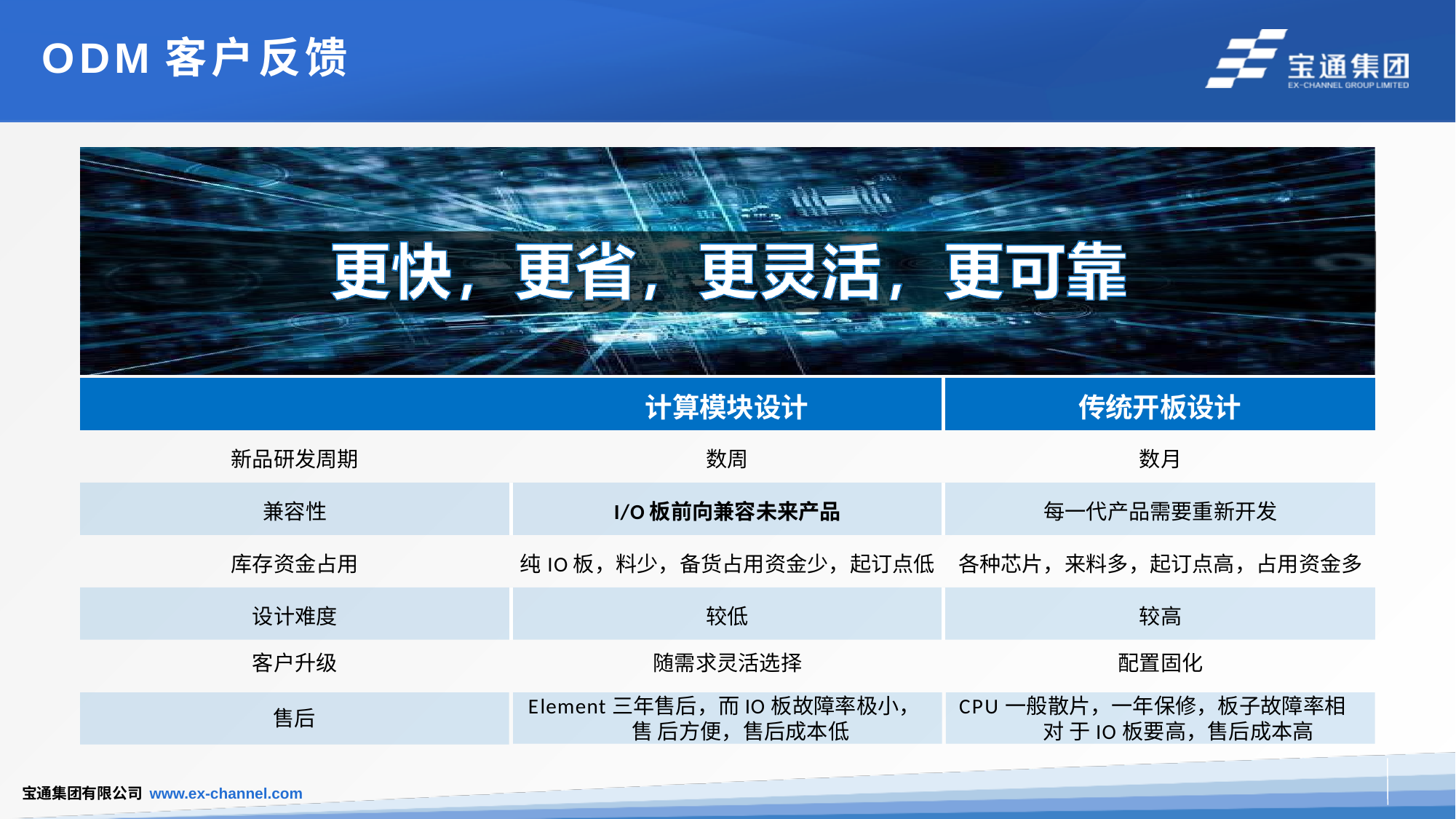

# ODM客户反馈

|  | 计算模块设计 | 传统开板设计 |
| --- | --- | --- |
| 新品研发周期 | 数周 | 数月 |
| 兼容性 | I/O板前向兼容未来产品 | 每一代产品需要重新开发 |
| 库存资金占用 | 纯IO板，料少，备货占用资金少，起订点低 | 各种芯片，来料多，起订点高，占用资金多 |
| 设计难度 | 较低 | 较高 |
| 客户升级 | 随需求灵活选择 | 配置固化 |
售后
Element三年售后，而IO板故障率极小，售 后方便，售后成本低
CPU一般散片，一年保修，板子故障率相对 于IO板要高，售后成本高